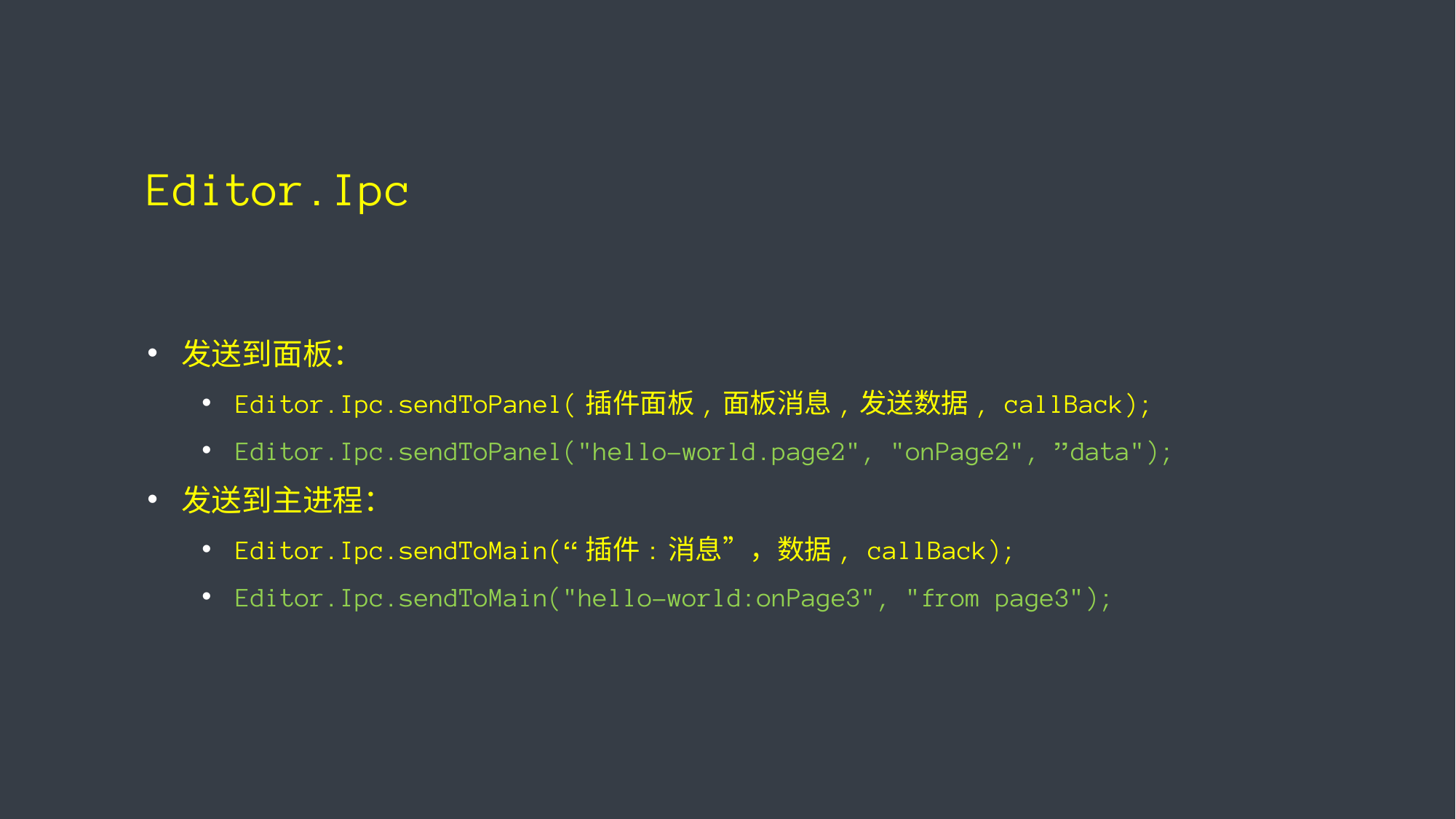

# Editor.Ipc
发送到面板：
Editor.Ipc.sendToPanel(插件面板,面板消息,发送数据, callBack);
Editor.Ipc.sendToPanel("hello-world.page2", "onPage2", ”data");
发送到主进程：
Editor.Ipc.sendToMain(“插件:消息”，数据, callBack);
Editor.Ipc.sendToMain("hello-world:onPage3", "from page3");